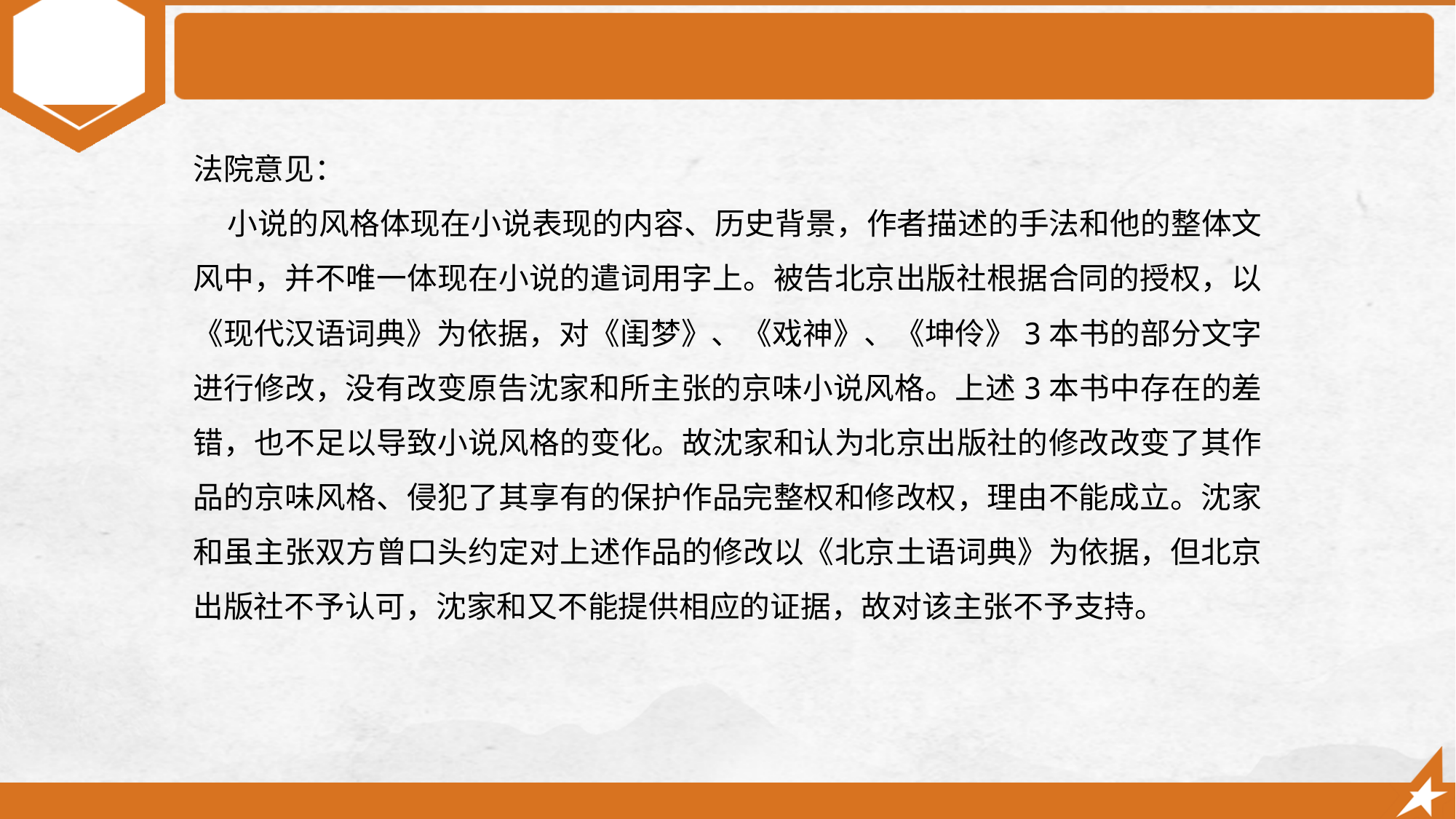

法院意见：
    小说的风格体现在小说表现的内容、历史背景，作者描述的手法和他的整体文风中，并不唯一体现在小说的遣词用字上。被告北京出版社根据合同的授权，以《现代汉语词典》为依据，对《闺梦》、《戏神》、《坤伶》3本书的部分文字进行修改，没有改变原告沈家和所主张的京味小说风格。上述3本书中存在的差错，也不足以导致小说风格的变化。故沈家和认为北京出版社的修改改变了其作品的京味风格、侵犯了其享有的保护作品完整权和修改权，理由不能成立。沈家和虽主张双方曾口头约定对上述作品的修改以《北京土语词典》为依据，但北京出版社不予认可，沈家和又不能提供相应的证据，故对该主张不予支持。